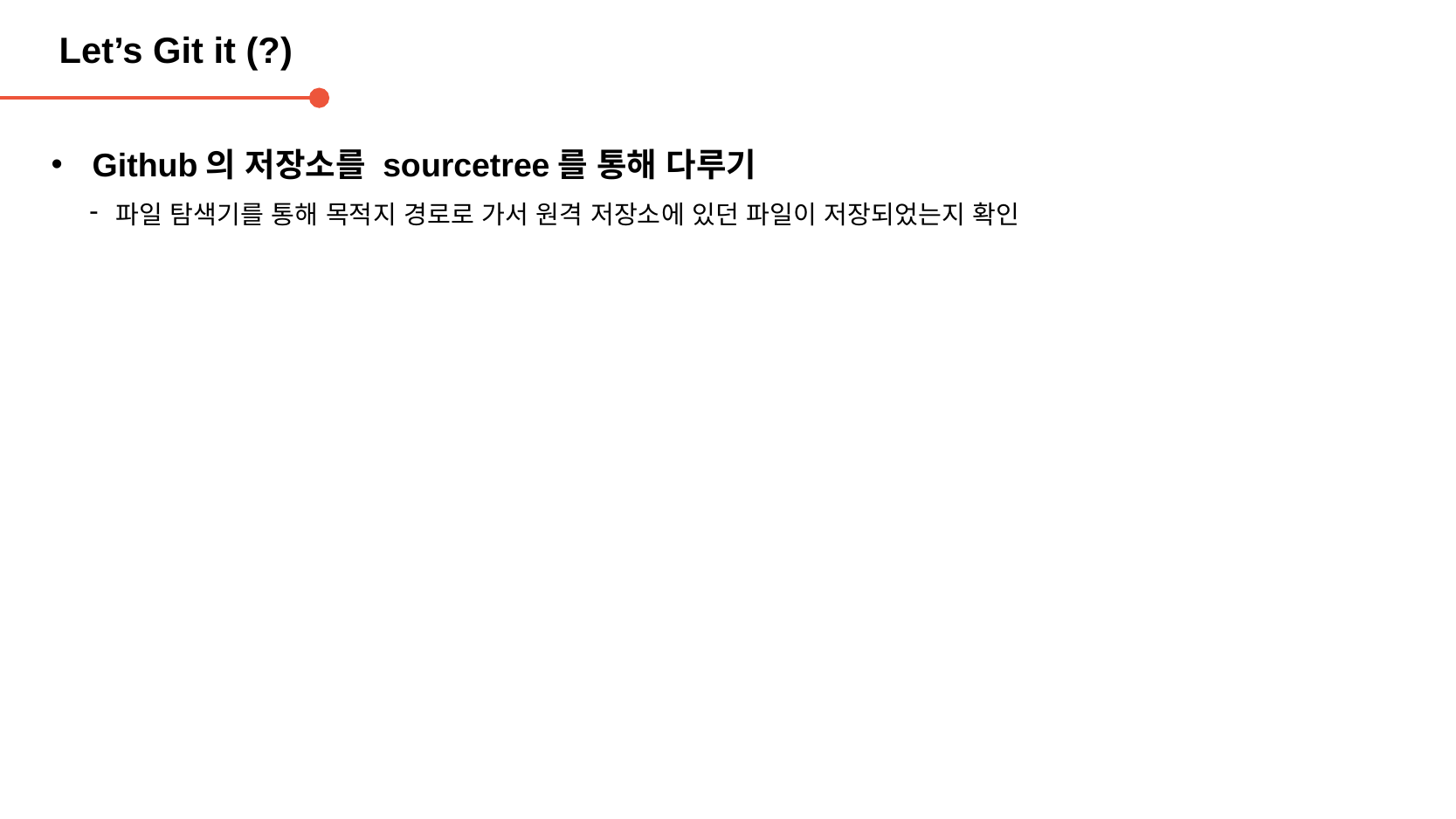

Let’s Git it (?)
Github의 저장소를 sourcetree를 통해 다루기
파일 탐색기를 통해 목적지 경로로 가서 원격 저장소에 있던 파일이 저장되었는지 확인